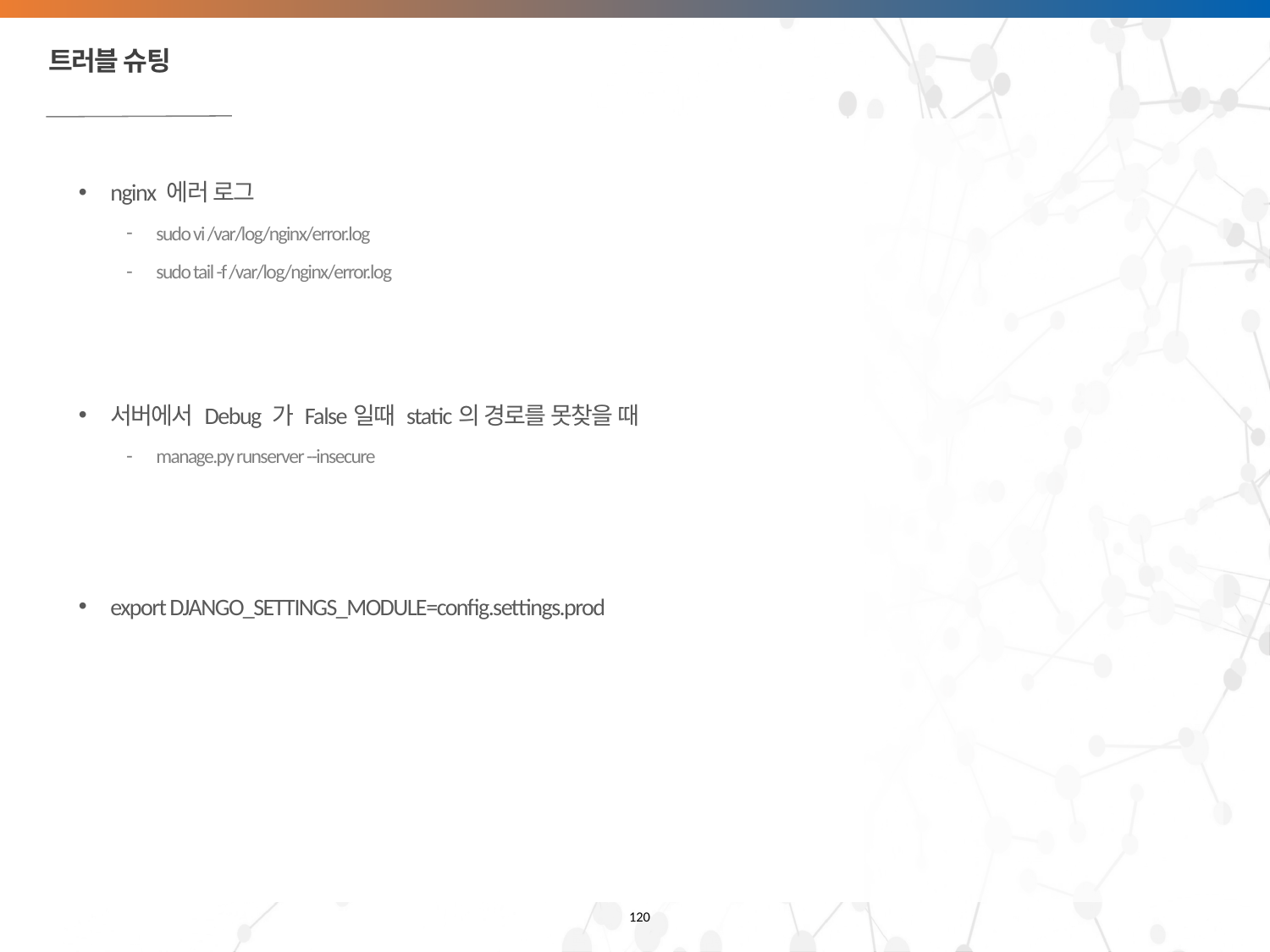

# 트러블 슈팅

nginx 에러 로그
sudo vi /var/log/nginx/error.log
sudo tail -f /var/log/nginx/error.log

서버에서 Debug 가 False일때 static의 경로를 못찾을 때
manage.py runserver --insecure

export DJANGO_SETTINGS_MODULE=config.settings.prod

120